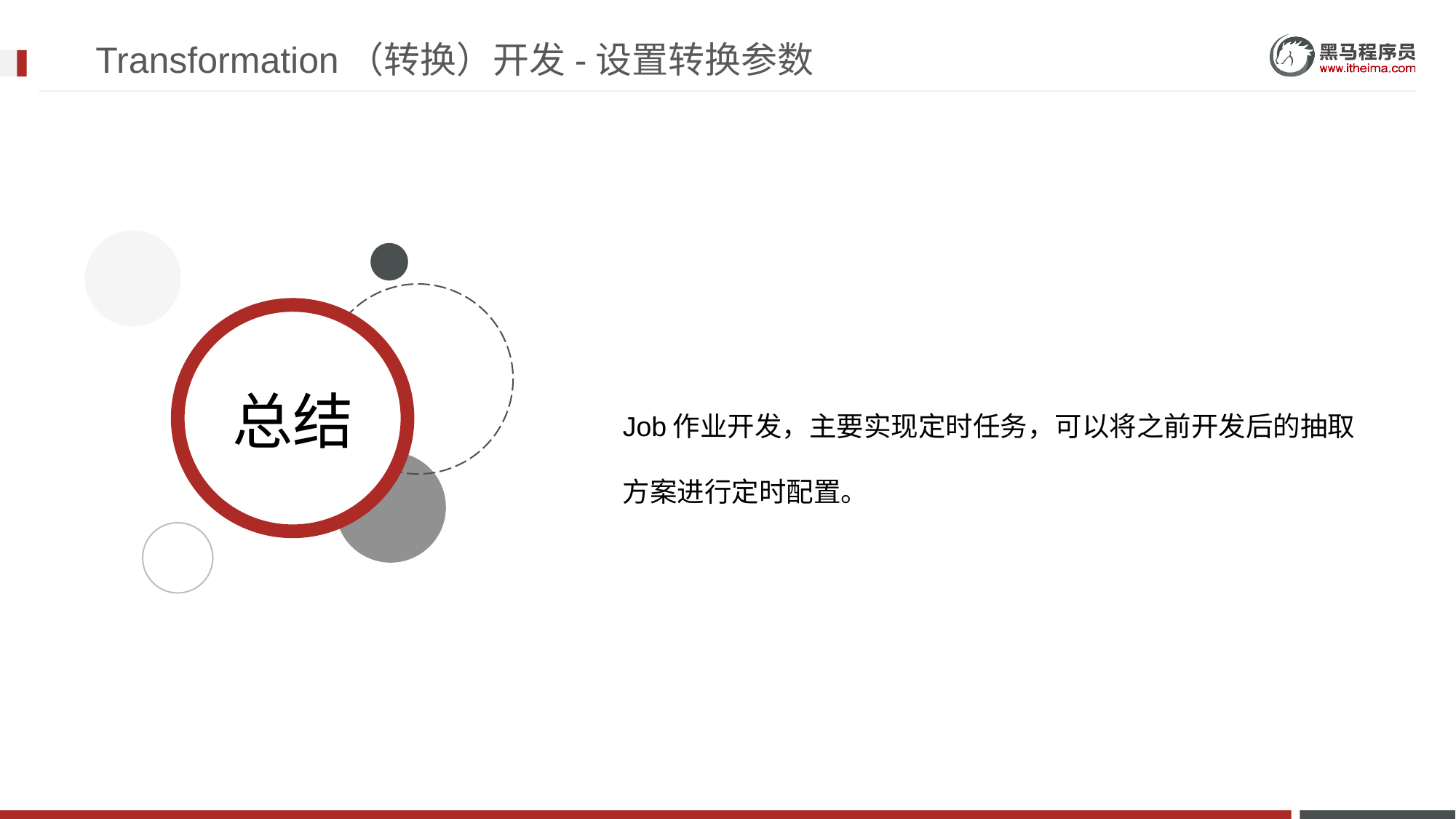

# Transformation（转换）开发-设置转换参数
Job作业开发，主要实现定时任务，可以将之前开发后的抽取方案进行定时配置。